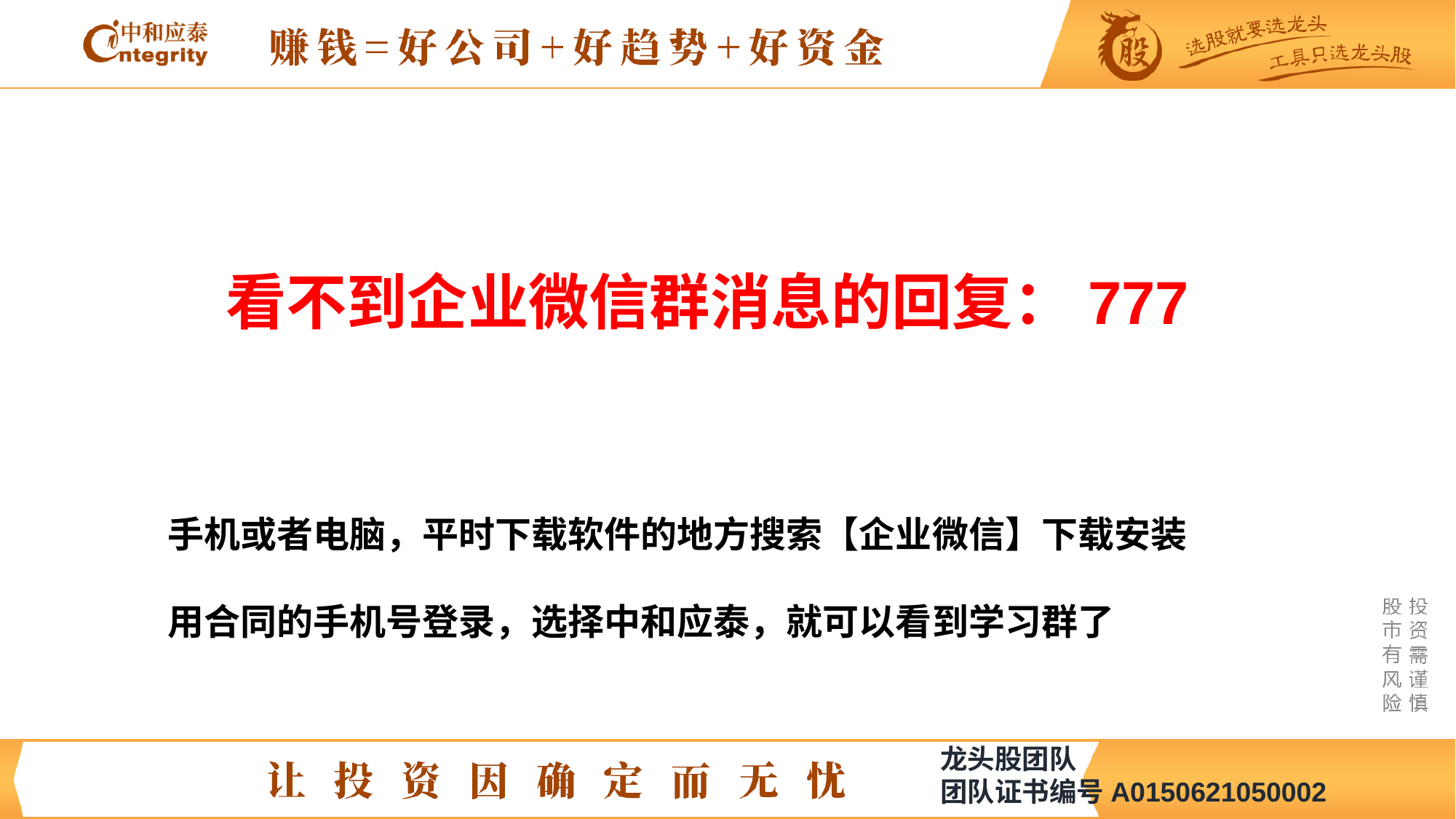

看不到企业微信群消息的回复：777
手机或者电脑，平时下载软件的地方搜索【企业微信】下载安装
用合同的手机号登录，选择中和应泰，就可以看到学习群了
龙头股团队
团队证书编号A0150621050002